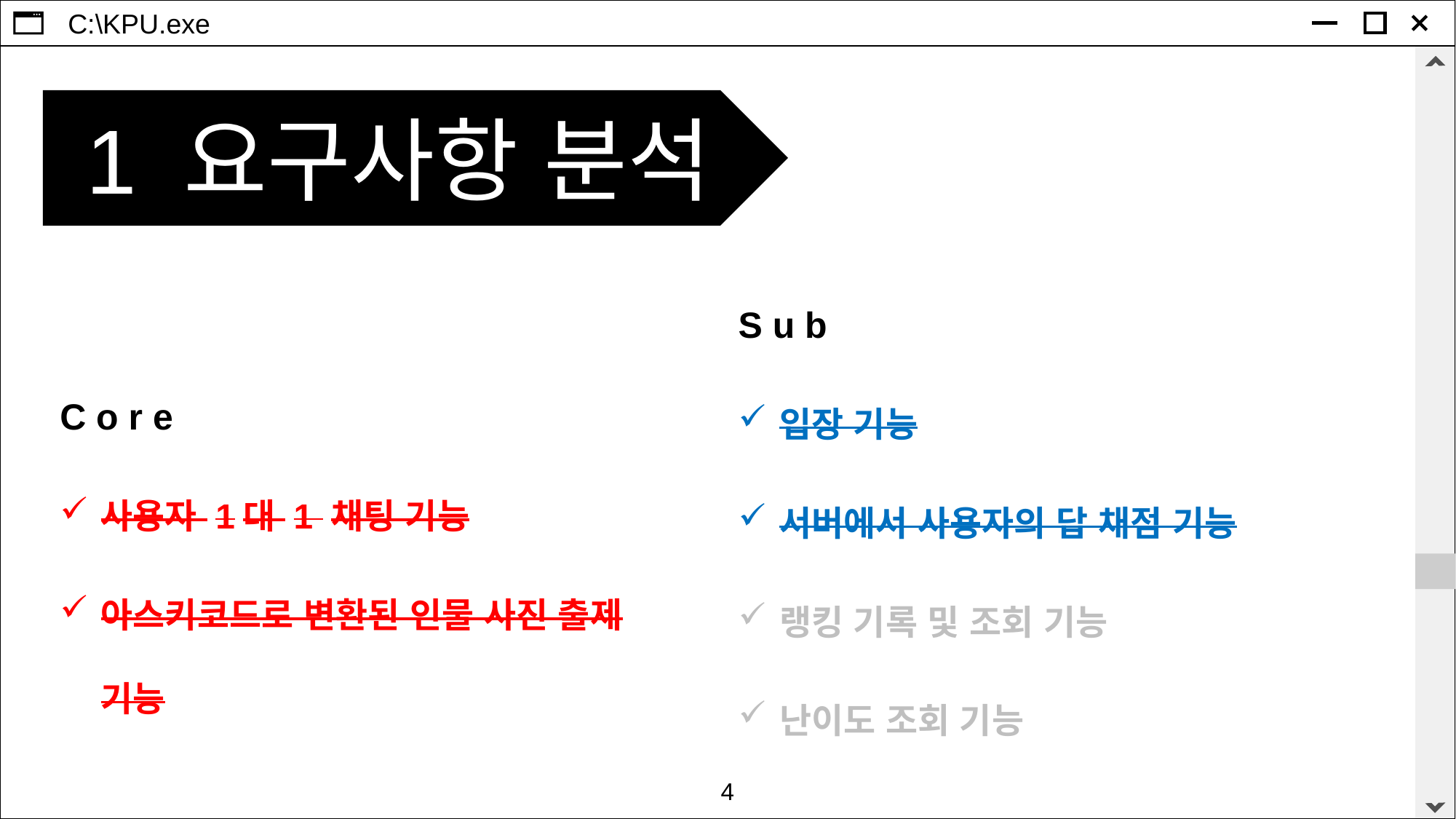

1 요구사항 분석
S u b
입장 기능
서버에서 사용자의 답 채점 기능
랭킹 기록 및 조회 기능
난이도 조회 기능

C o r e
사용자 1대 1 채팅 기능
아스키코드로 변환된 인물 사진 출제 기능

4